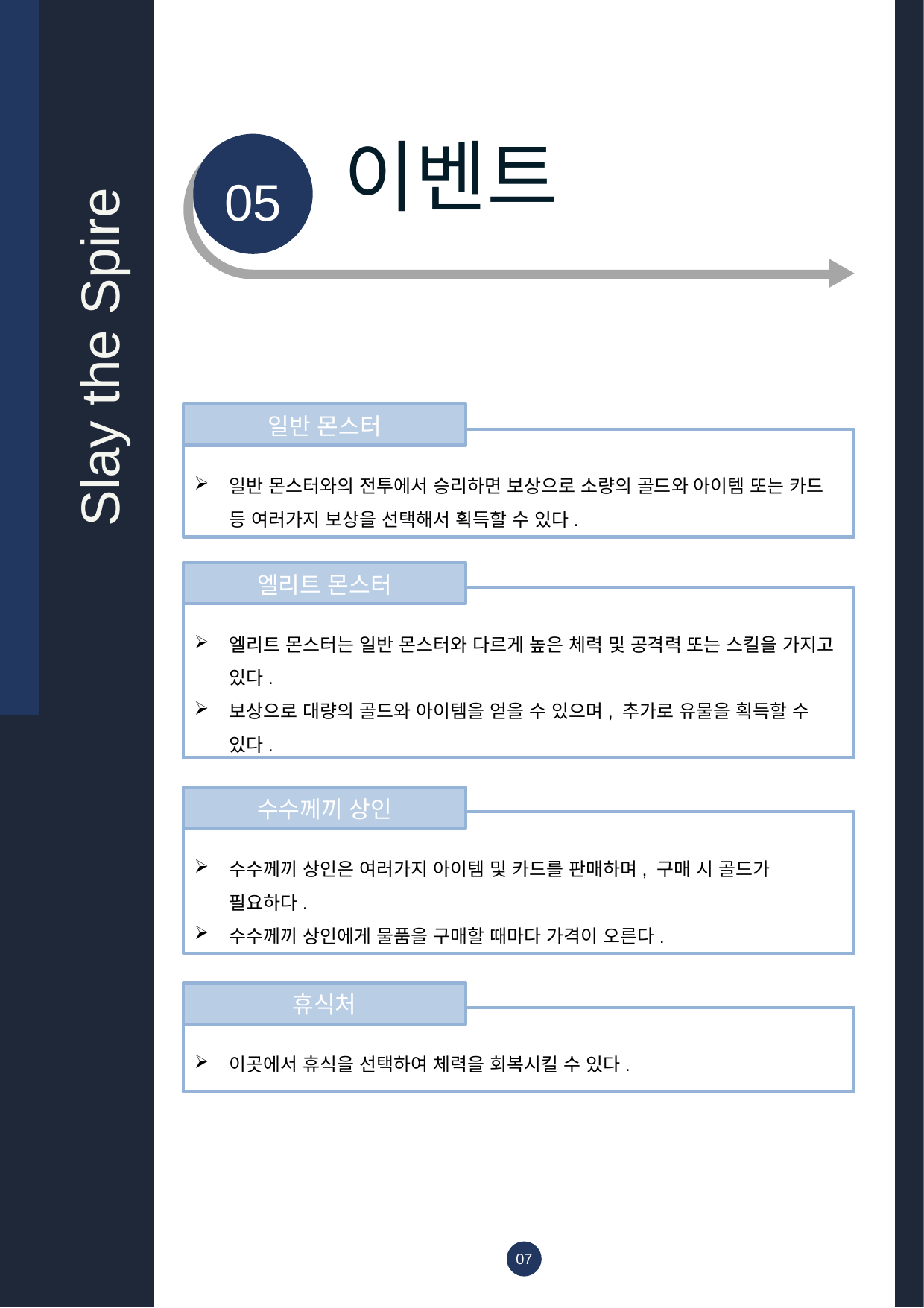

05
이벤트

Slay the Spire
일반 몬스터

일반 몬스터와의 전투에서 승리하면 보상으로 소량의 골드와 아이템 또는 카드 등 여러가지 보상을 선택해서 획득할 수 있다.
엘리트 몬스터

엘리트 몬스터는 일반 몬스터와 다르게 높은 체력 및 공격력 또는 스킬을 가지고 있다.
보상으로 대량의 골드와 아이템을 얻을 수 있으며, 추가로 유물을 획득할 수 있다.
수수께끼 상인

수수께끼 상인은 여러가지 아이템 및 카드를 판매하며, 구매 시 골드가 필요하다.
수수께끼 상인에게 물품을 구매할 때마다 가격이 오른다.
휴식처

이곳에서 휴식을 선택하여 체력을 회복시킬 수 있다.

07